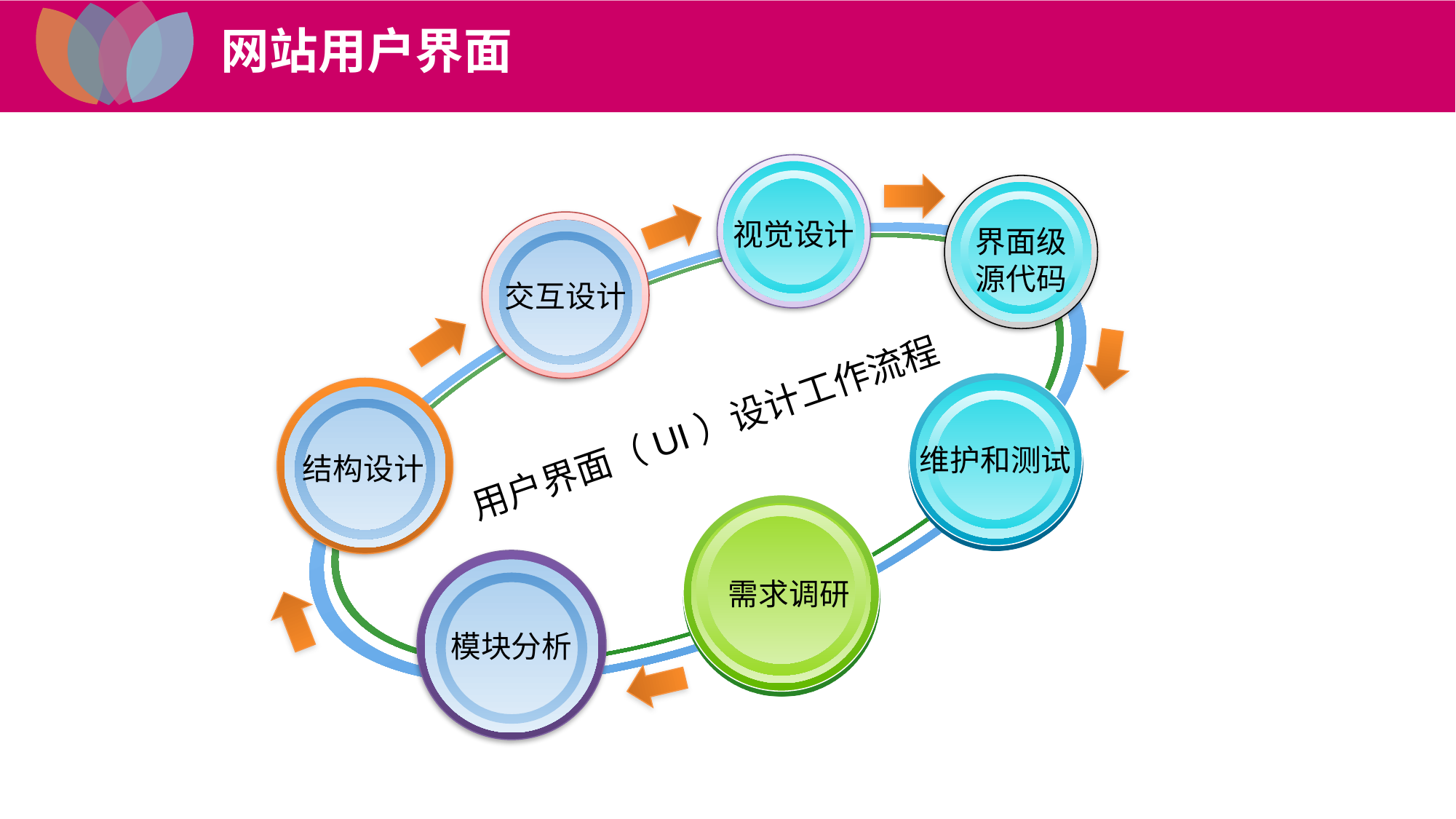

网站用户界面

视觉设计

界面级
源代码

交互设计

维护和测试
结构设计

用户界面（UI）设计工作流程

需求调研

模块分析